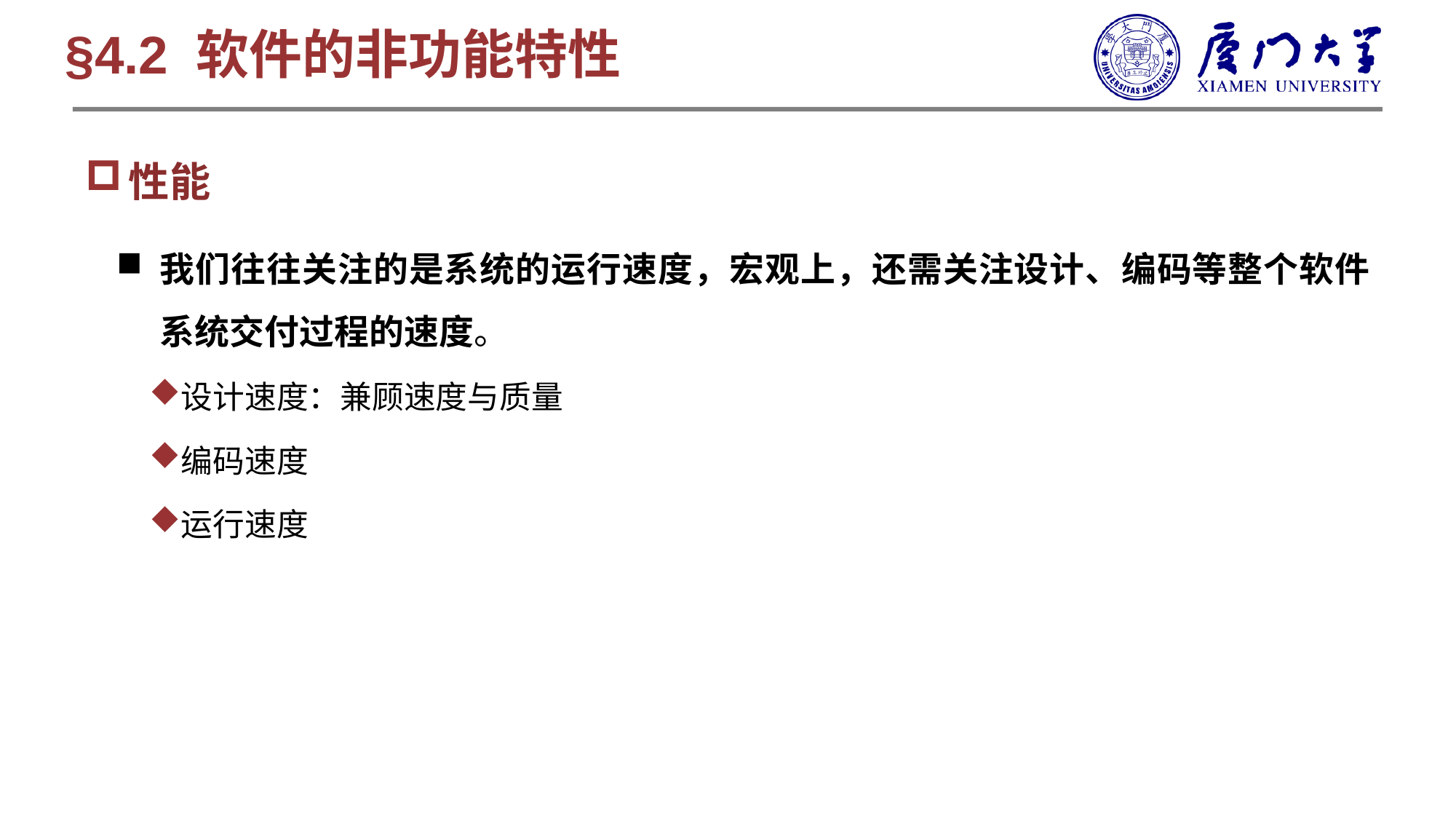

§4.2 软件的非功能特性
性能
我们往往关注的是系统的运行速度，宏观上，还需关注设计、编码等整个软件系统交付过程的速度。
设计速度：兼顾速度与质量
编码速度
运行速度